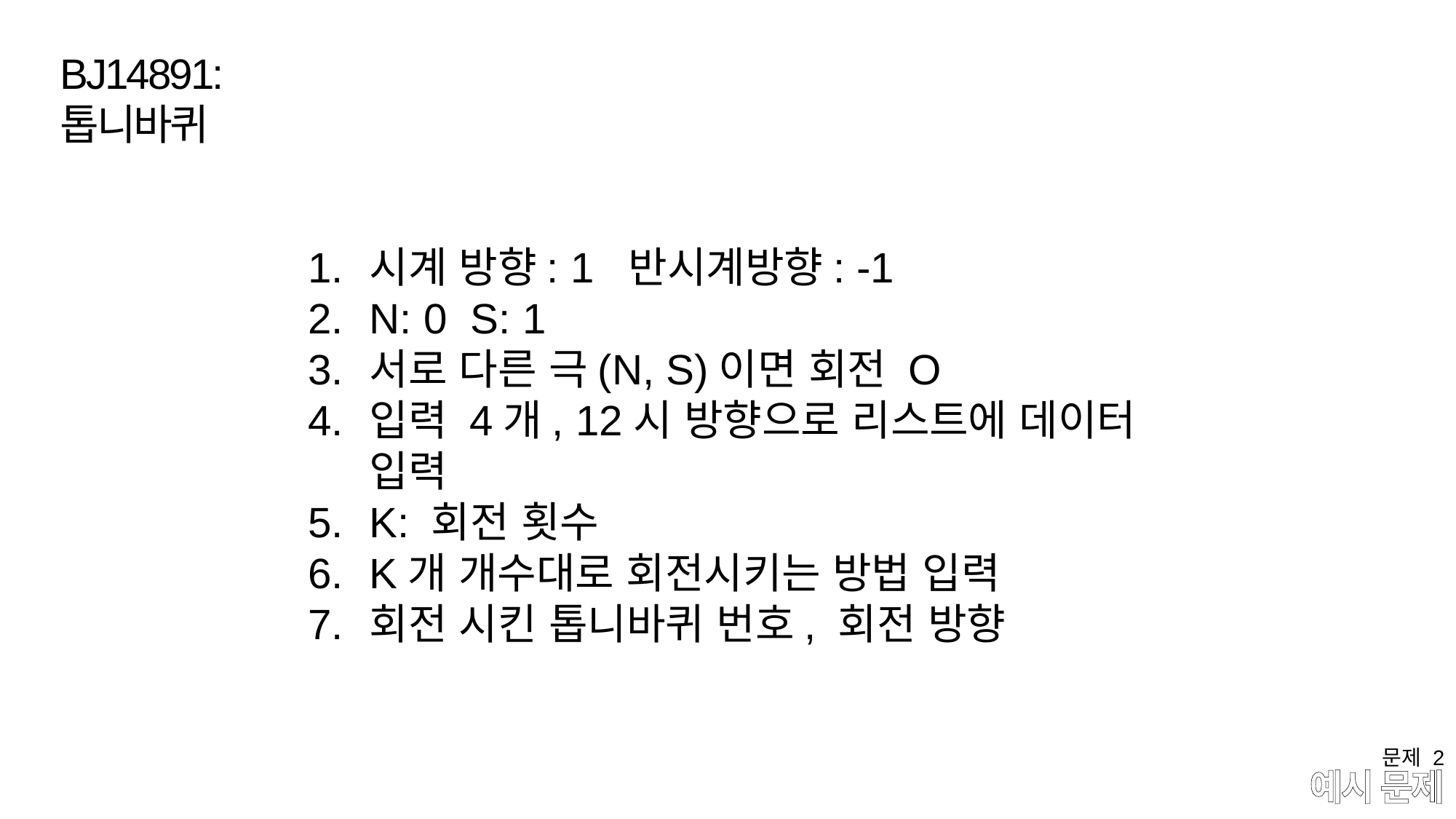

BJ14891:톱니바퀴
시계 방향: 1  반시계방향: -1
N: 0  S: 1
서로 다른 극(N, S)이면 회전 O
입력 4개, 12시 방향으로 리스트에 데이터 입력
K: 회전 횟수
K개 개수대로 회전시키는 방법 입력
회전 시킨 톱니바퀴 번호, 회전 방향
문제 2
# 예시 문제